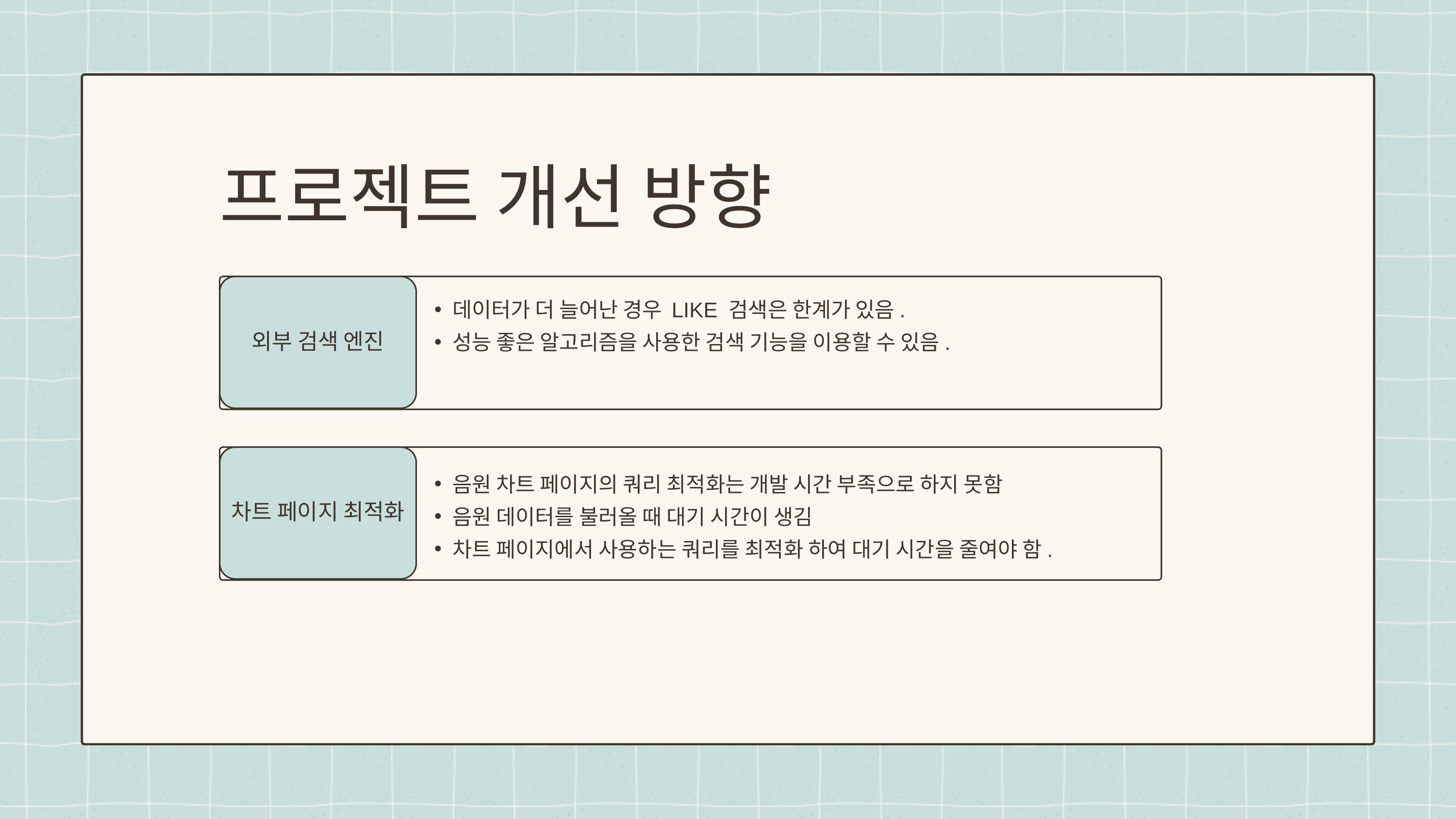

프로젝트 개선 방향

외부 검색 엔진
데이터가 더 늘어난 경우 LIKE 검색은 한계가 있음.
성능 좋은 알고리즘을 사용한 검색 기능을 이용할 수 있음.

음원 차트 페이지의 쿼리 최적화는 개발 시간 부족으로 하지 못함
음원 데이터를 불러올 때 대기 시간이 생김
차트 페이지에서 사용하는 쿼리를 최적화 하여 대기 시간을 줄여야 함.

차트 페이지 최적화